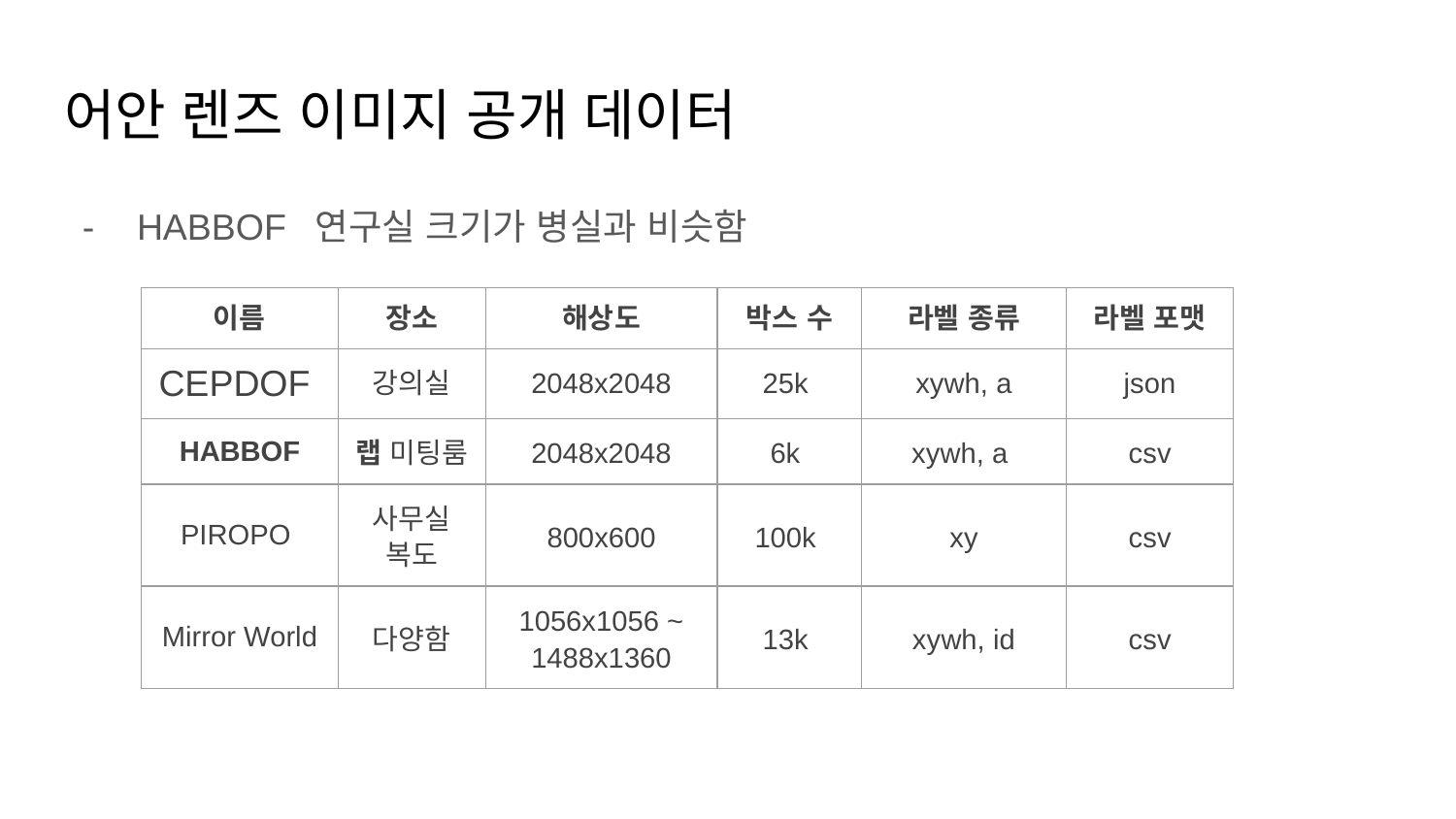

# 어안 렌즈 이미지 공개 데이터
HABBOF  연구실 크기가 병실과 비슷함
| 이름 | 장소 | 해상도 | 박스 수 | 라벨 종류 | 라벨 포맷 |
| --- | --- | --- | --- | --- | --- |
| CEPDOF | 강의실 | 2048x2048 | 25k | xywh, a | json |
| HABBOF | 랩 미팅룸 | 2048x2048 | 6k | xywh, a | csv |
| PIROPO | 사무실 복도 | 800x600 | 100k | xy | csv |
| Mirror World | 다양함 | 1056x1056 ~ 1488x1360 | 13k | xywh, id | csv |